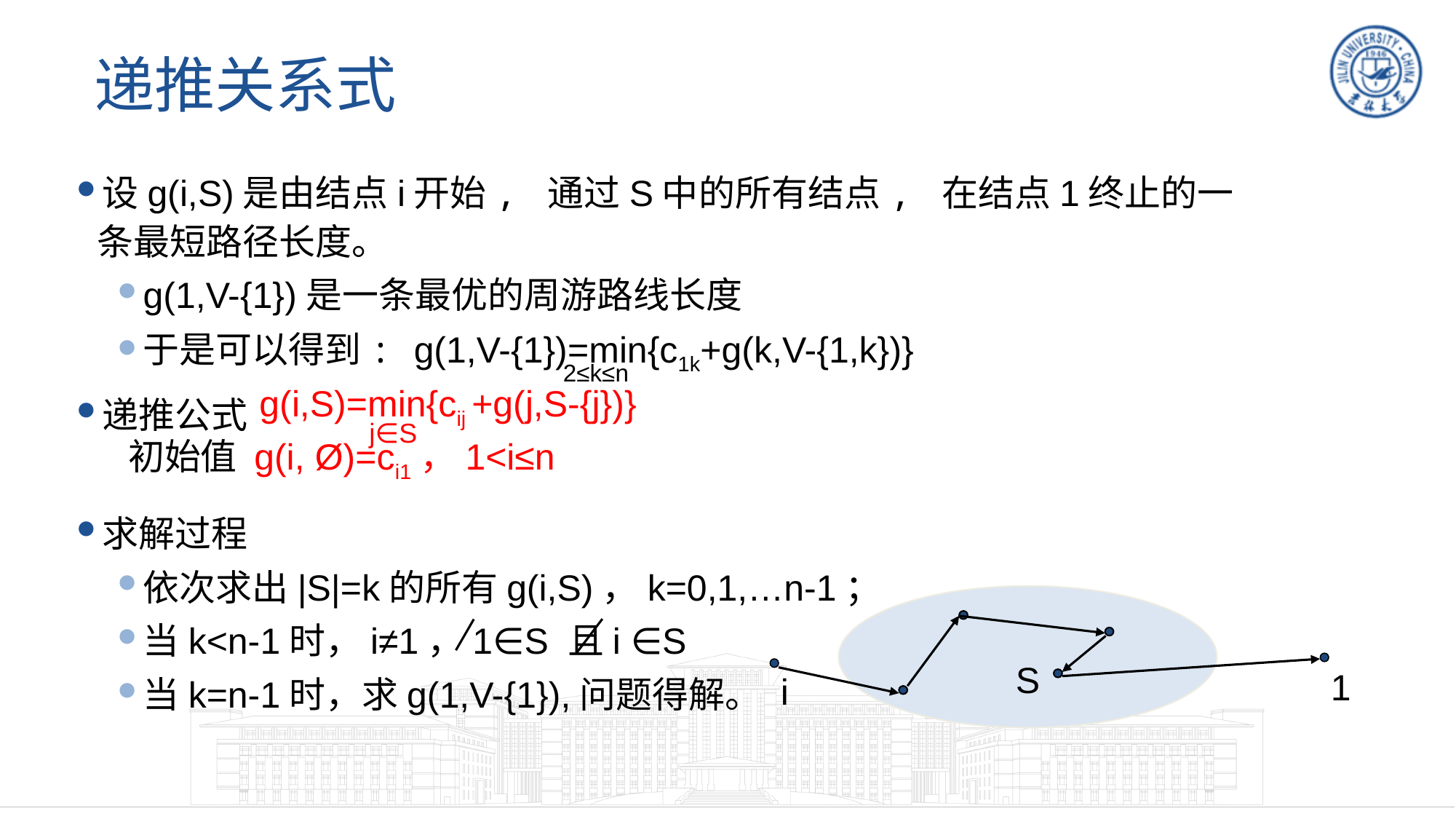

# 递推关系式
设g(i,S)是由结点i开始, 通过S中的所有结点, 在结点1终止的一条最短路径长度。
g(1,V-{1})是一条最优的周游路线长度
于是可以得到: g(1,V-{1})=min{c1k+g(k,V-{1,k})}
递推公式

求解过程
依次求出|S|=k的所有g(i,S)，k=0,1,…n-1；
当k<n-1时，i≠1，1∈S 且i ∈S
当k=n-1时，求g(1,V-{1}),问题得解。

2≤k≤n
g(i,S)=min{cij +g(j,S-{j})}
j∈S
初始值 g(i, Ø)=ci1，1<i≤n

S

1
i
33